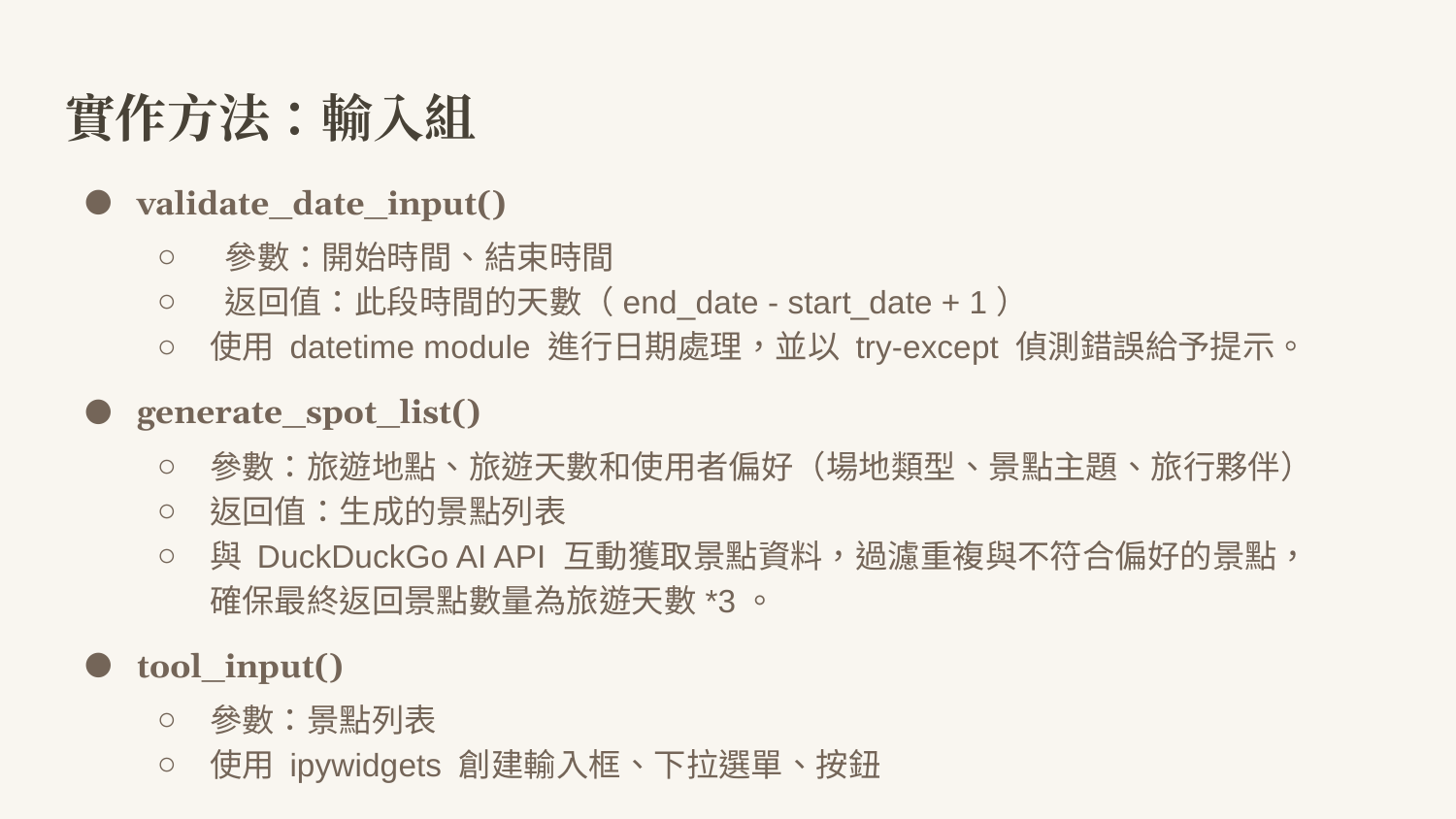

# 實作方法：輸入組
validate_date_input()
 參數：開始時間、結束時間
 返回值：此段時間的天數（end_date - start_date + 1）
使用 datetime module 進行日期處理，並以 try-except 偵測錯誤給予提示。
generate_spot_list()
參數：旅遊地點、旅遊天數和使用者偏好（場地類型、景點主題、旅行夥伴）
返回值：生成的景點列表
與 DuckDuckGo AI API 互動獲取景點資料，過濾重複與不符合偏好的景點，確保最終返回景點數量為旅遊天數*3。
tool_input()
參數：景點列表
使用 ipywidgets 創建輸入框、下拉選單、按鈕